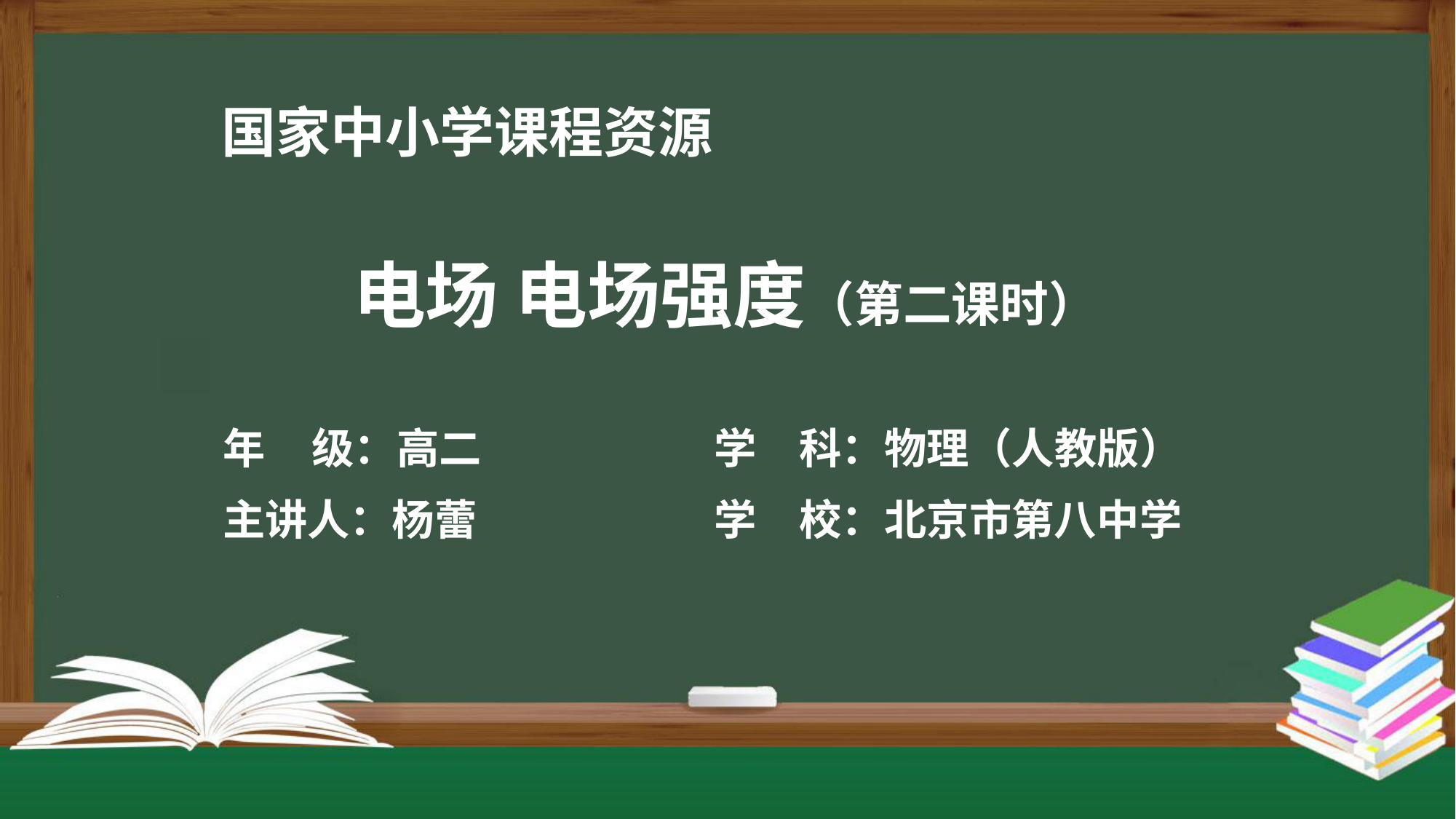

# 国家中小学课程资源
电场 电场强度（第二课时）

| 年 级：高二 | 学 | 科：物理（人教版） |
| --- | --- | --- |
| 主讲人：杨蕾 | 学 | 校：北京市第八中学 |